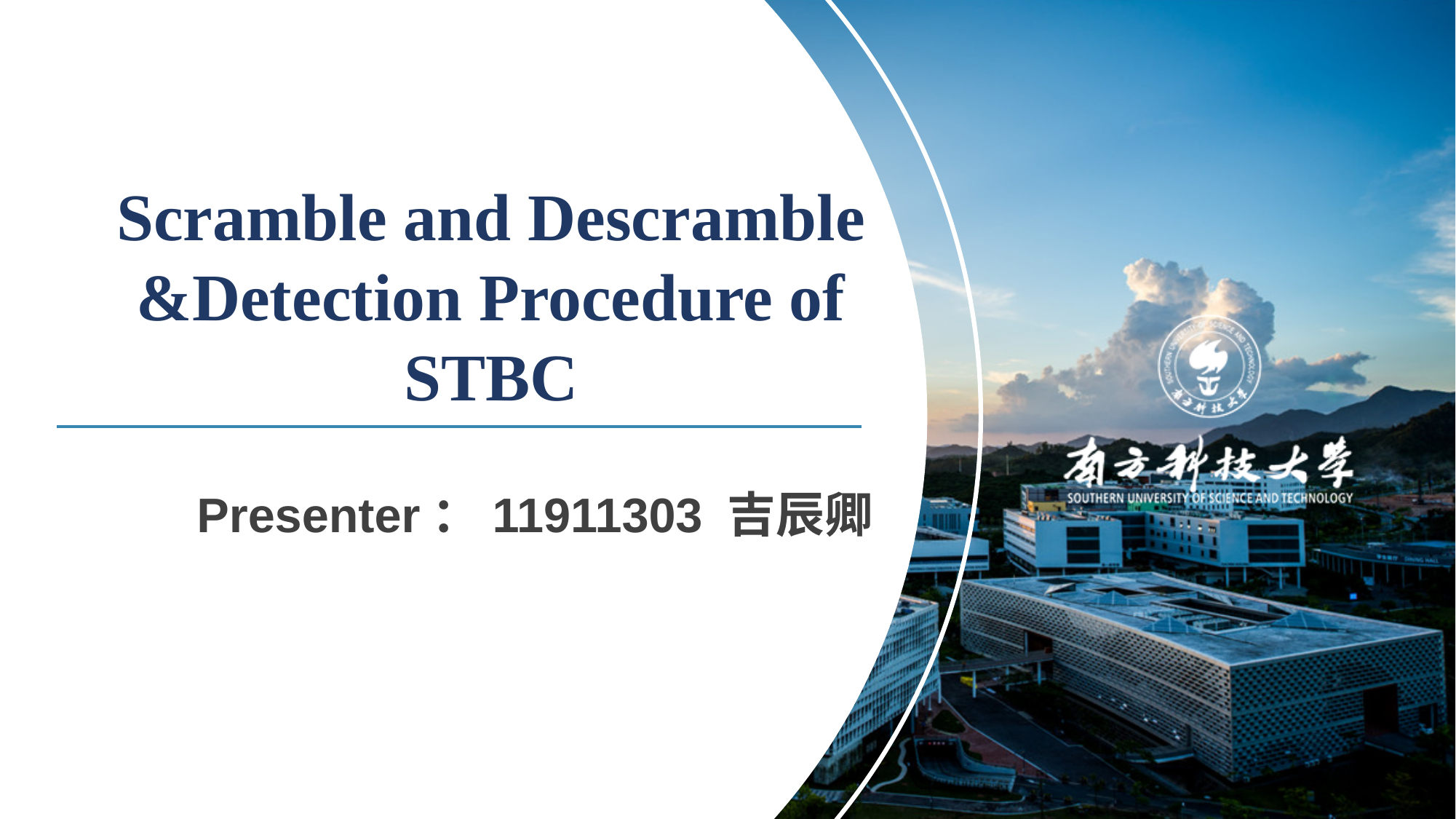

Scramble and Descramble &Detection Procedure of STBC

Presenter：11911303 吉辰卿
1